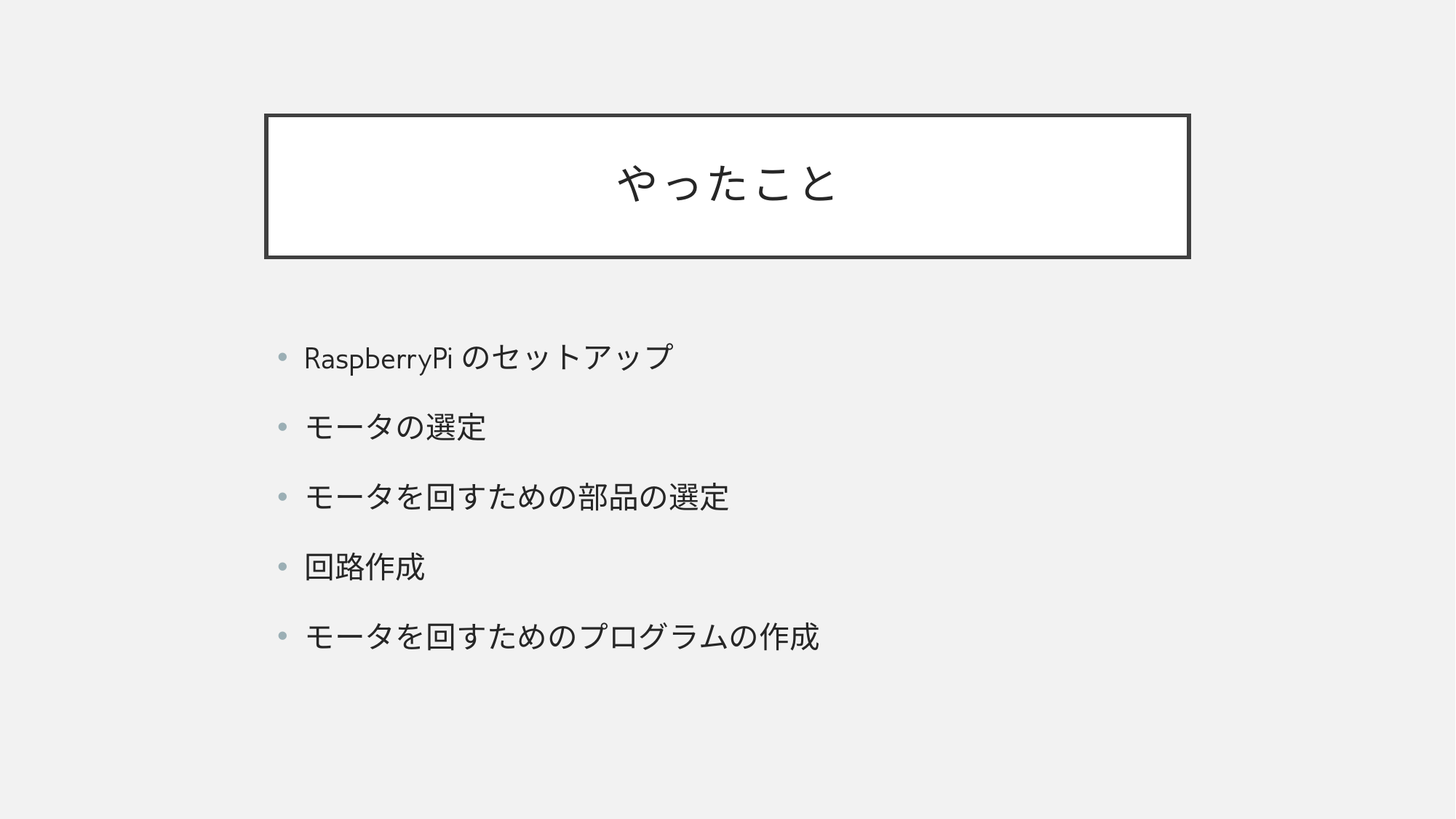

# やったこと
RaspberryPiのセットアップ
モータの選定
モータを回すための部品の選定
回路作成
モータを回すためのプログラムの作成